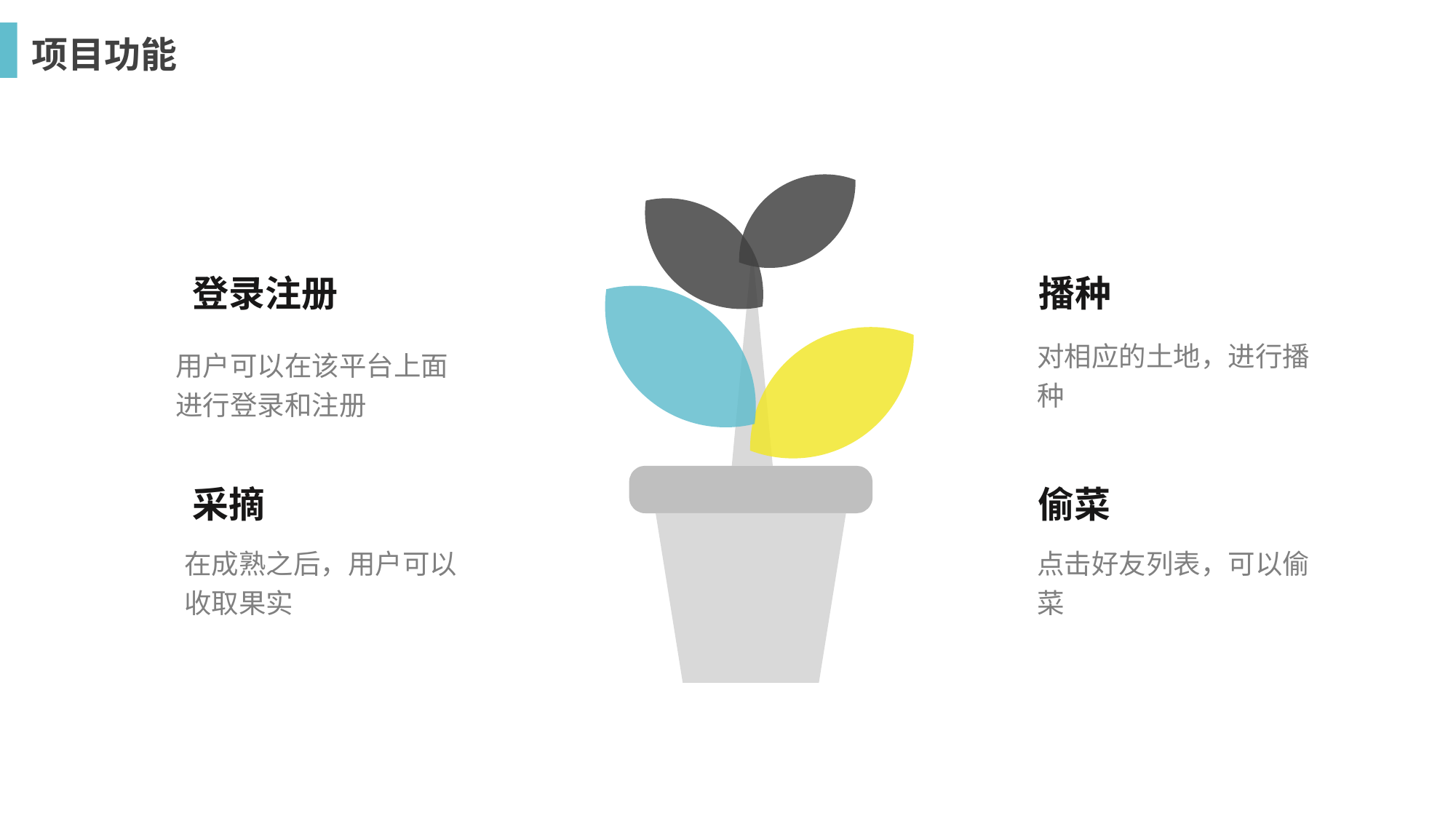

项目功能

登录注册
播种

对相应的土地，进行播种
用户可以在该平台上面进行登录和注册
采摘
偷菜
在成熟之后，用户可以收取果实
点击好友列表，可以偷菜